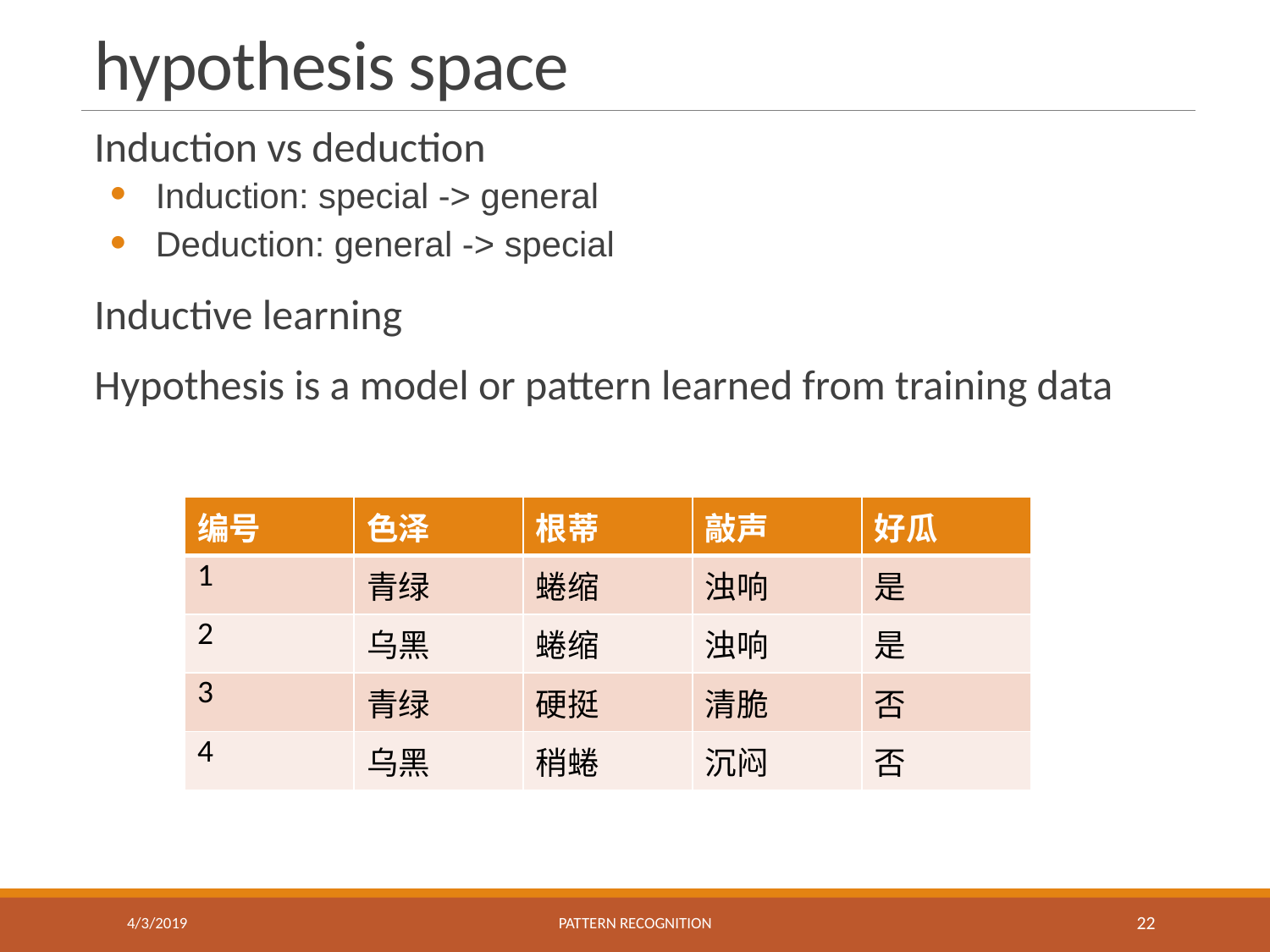

# hypothesis space
Induction vs deduction
Induction: special -> general
Deduction: general -> special
Inductive learning
Hypothesis is a model or pattern learned from training data

| 编号 | 色泽 | 根蒂 | 敲声 | 好瓜 |
| --- | --- | --- | --- | --- |
| 1 | 青绿 | 蜷缩 | 浊响 | 是 |
| 2 | 乌黑 | 蜷缩 | 浊响 | 是 |
| 3 | 青绿 | 硬挺 | 清脆 | 否 |
| 4 | 乌黑 | 稍蜷 | 沉闷 | 否 |
4/3/2019
Pattern recognition
22